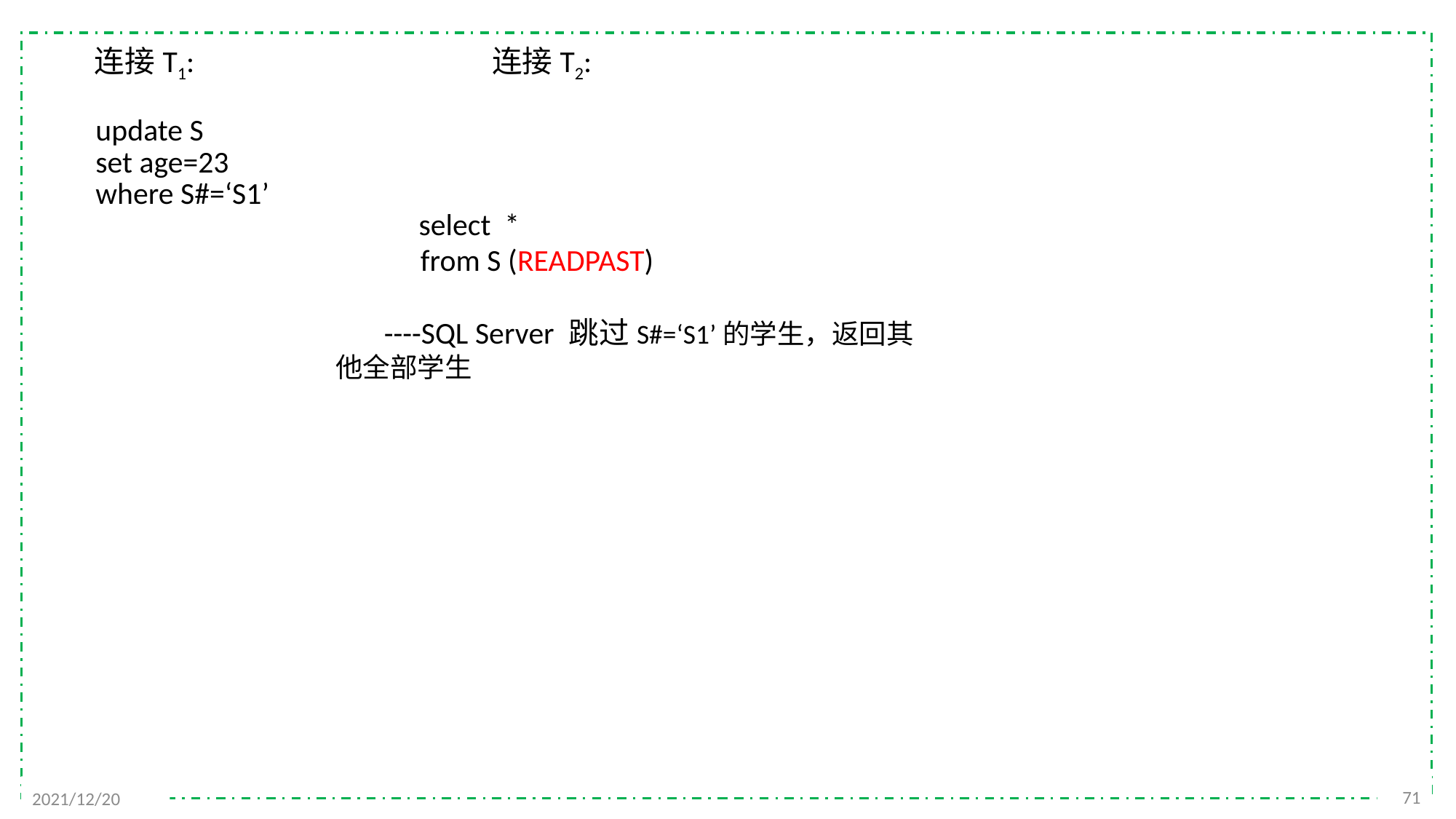

连接T1:                                          连接T2:

update S
set age=23
where S#=‘S1’
                                                       select  *
                                               from S (READPAST)

                                                  ----SQL Server 跳过S#=‘S1’的学生，返回其
                                               他全部学生
71
2021/12/20